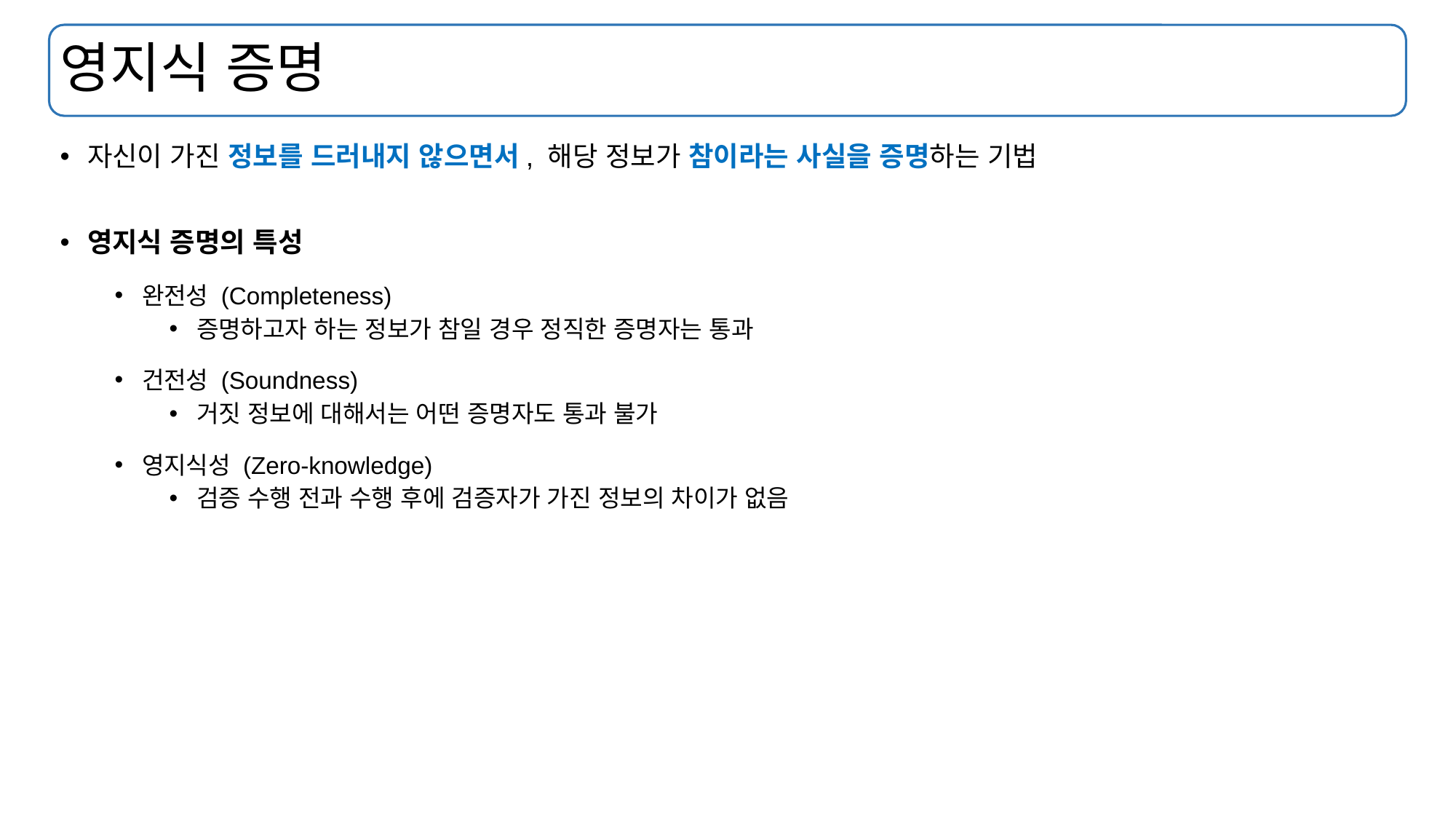

# 영지식 증명
자신이 가진 정보를 드러내지 않으면서, 해당 정보가 참이라는 사실을 증명하는 기법

영지식 증명의 특성
완전성 (Completeness)
증명하고자 하는 정보가 참일 경우 정직한 증명자는 통과
건전성 (Soundness)
거짓 정보에 대해서는 어떤 증명자도 통과 불가
영지식성 (Zero-knowledge)
검증 수행 전과 수행 후에 검증자가 가진 정보의 차이가 없음